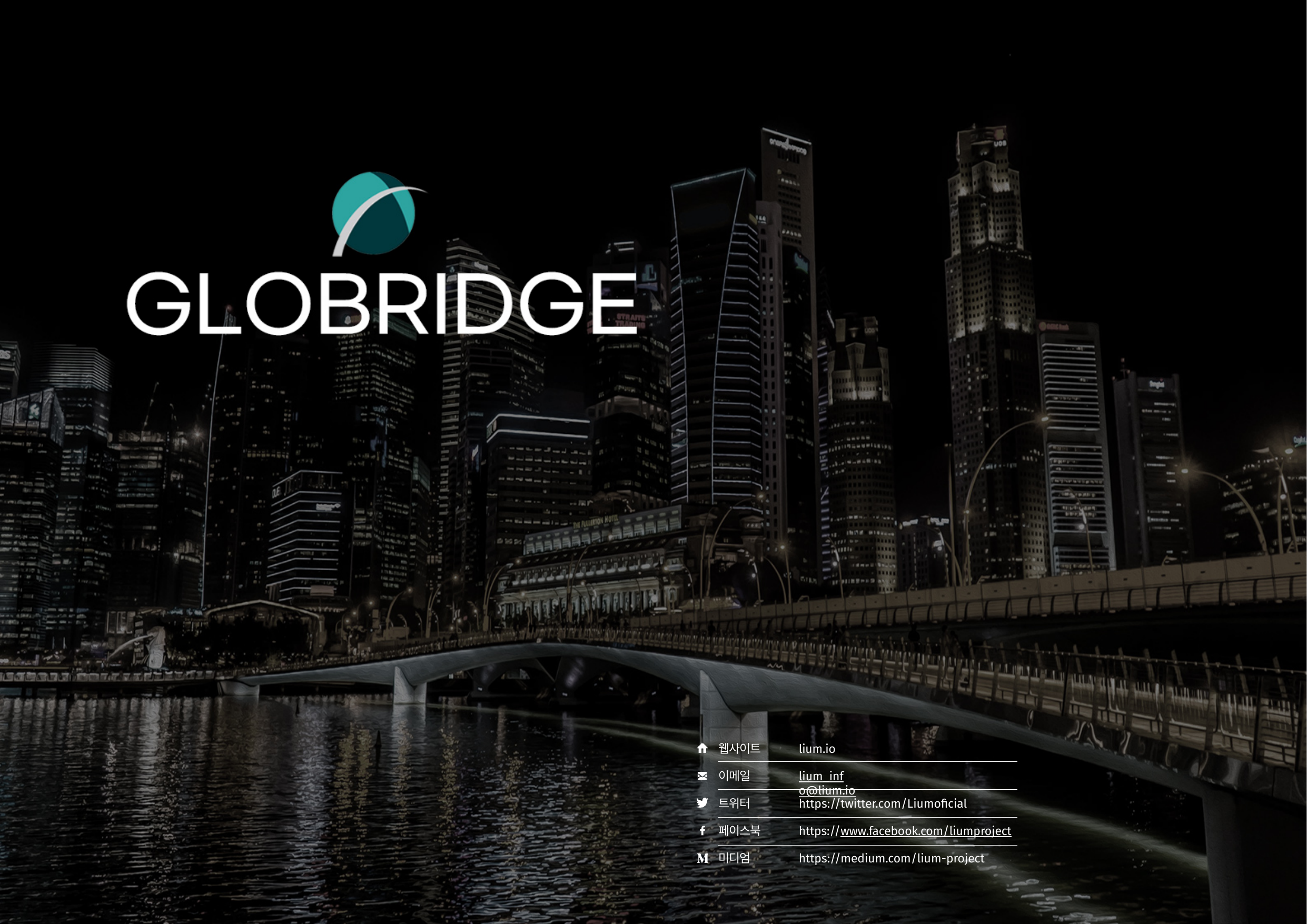

웹사이트
lium.io

이메일
lium_info@lium.io
트위터
https://twitter.com/Liumoficial
페이스북
https://www.facebook.com/liumproject
미디엄
https://medium.com/lium-project